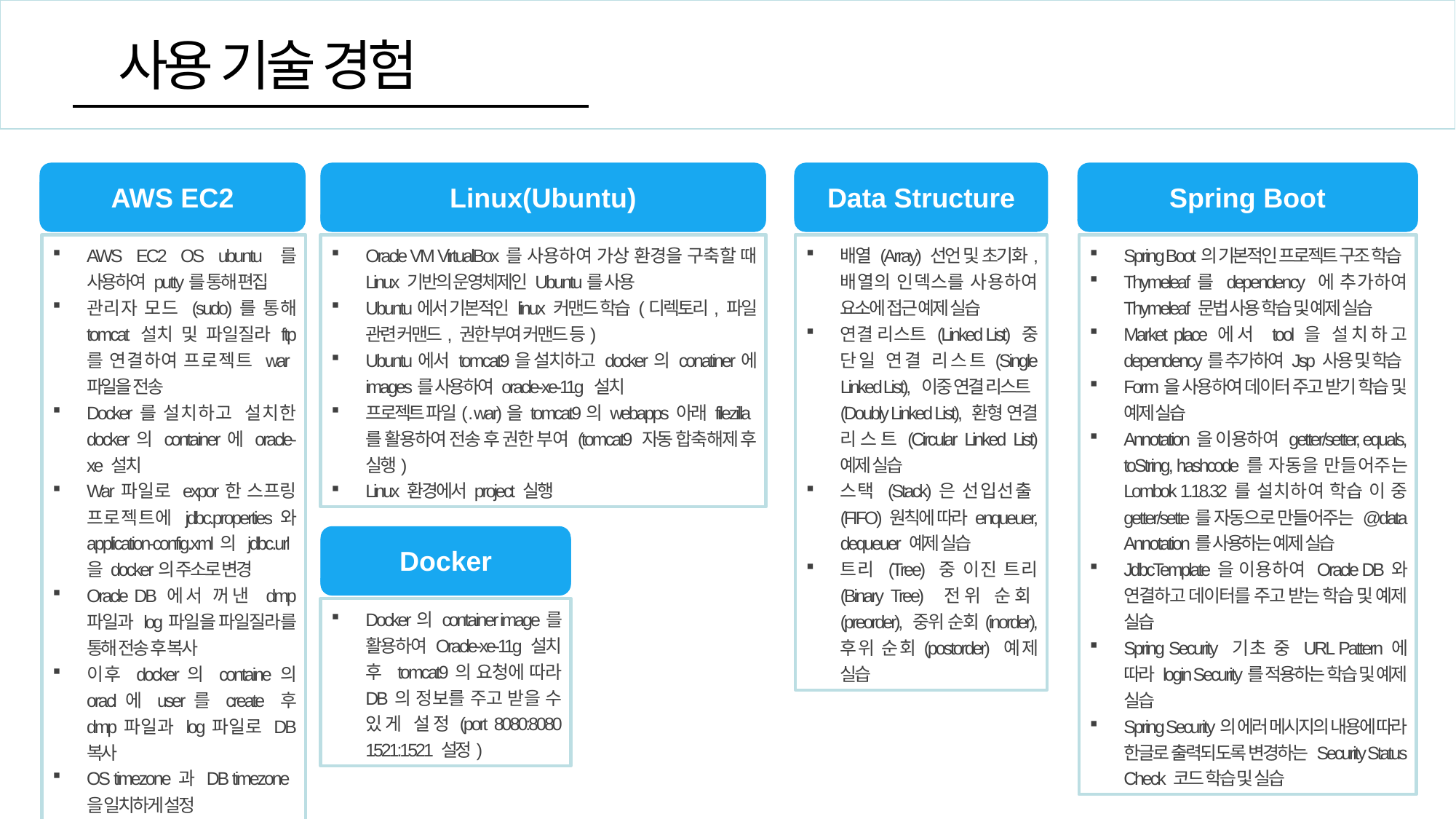

사용 기술 경험

AWS EC2
AWS EC2 OS ubuntu를 사용하여 putty를 통해 편집
관리자 모드 (sudo)를 통해 tomcat 설치  및  파일질라 ftp 를 연결하여 프로젝트 war파일을 전송
Docker를 설치하고  설치한 docker의 container에 oracle-xe 설치
War파일로 expor한 스프링 프로젝트에 jdbc.properties와 application-config.xml의 jdbc.url을 docker의 주소로 변경
Oracle DB에서 꺼낸 dmp 파일과 log파일을 파일질라를 통해 전송 후 복사
이후 docker의 containe의 oracl에 user를 create 후 dmp파일과 log파일로 DB 복사
OS timezone과 DB timezone을 일치하게 설정

Linux(Ubuntu)
Oracle VM VirtualBox를 사용하여 가상 환경을 구축할 때 Linux 기반의 운영체제인 Ubuntu를 사용
Ubuntu에서 기본적인 linux 커맨드 학습 (디렉토리, 파일 관련 커맨드, 권한 부여 커맨드 등)
Ubuntu에서 tomcat9을 설치하고 docker의 conatiner에 images를 사용하여 oracle-xe-11g  설치
프로젝트 파일( . war)을 tomcat9의 webapps 아래 filezilla를 활용하여 전송 후 권한 부여 (tomcat9 자동 합축해제 후 실행)
Linux 환경에서 project 실행

Data Structure
배열 (Array) 선언 및 초기화, 배열의 인덱스를 사용하여 요소에 접근 예제 실습
연결 리스트 (Linked List) 중 단일 연결 리스트(Single Linked List),  이중 연결 리스트(Doubly Linked List), 환형 연결 리스트(Circular Linked List) 예제 실습
스택 (Stack)은 선입선출(FIFO) 원칙에 따라 enqueuer, dequeuer 예제 실습
트리 (Tree) 중 이진 트리 (Binary Tree) 전위 순회(preorder), 중위 순회(inorder), 후위 순회(postorder) 예제 실습

Spring Boot
Spring Boot의 기본적인 프로젝트 구조 학습
Thymeleaf를 dependency 에 추가하여 Thymeleaf 문법 사용 학습 및 예제 실습
Market place에서 tool을 설치하고 dependency를 추가하여 Jsp 사용 및 학습
Form을 사용하여 데이터 주고 받기 학습 및 예제 실습
Annotation을 이용하여 getter/setter, equals, toString, hashcode를 자동을 만들어주는 Lombok 1.18.32를 설치하여 학습 이 중 getter/sette를 자동으로 만들어주는 @data Annotation를 사용하는 예제 실습
JdbcTemplate을 이용하여 Oracle DB와 연결하고 데이터를 주고 받는 학습 및 예제 실습
Spring Security 기초 중 URL Pattern에 따라 login Security를 적용하는 학습 및 예제 실습
Spring Security의 에러 메시지의 내용에 따라 한글로 출력되도록 변경하는 Security Status Check 코드 학습 및 실습

Docker
Docker의 container image를 활용하여 Oracle-xe-11g 설치 후  tomcat9의 요청에 따라 DB의 정보를 주고 받을 수 있게 설정(port 8080:8080 1521:1521 설정)